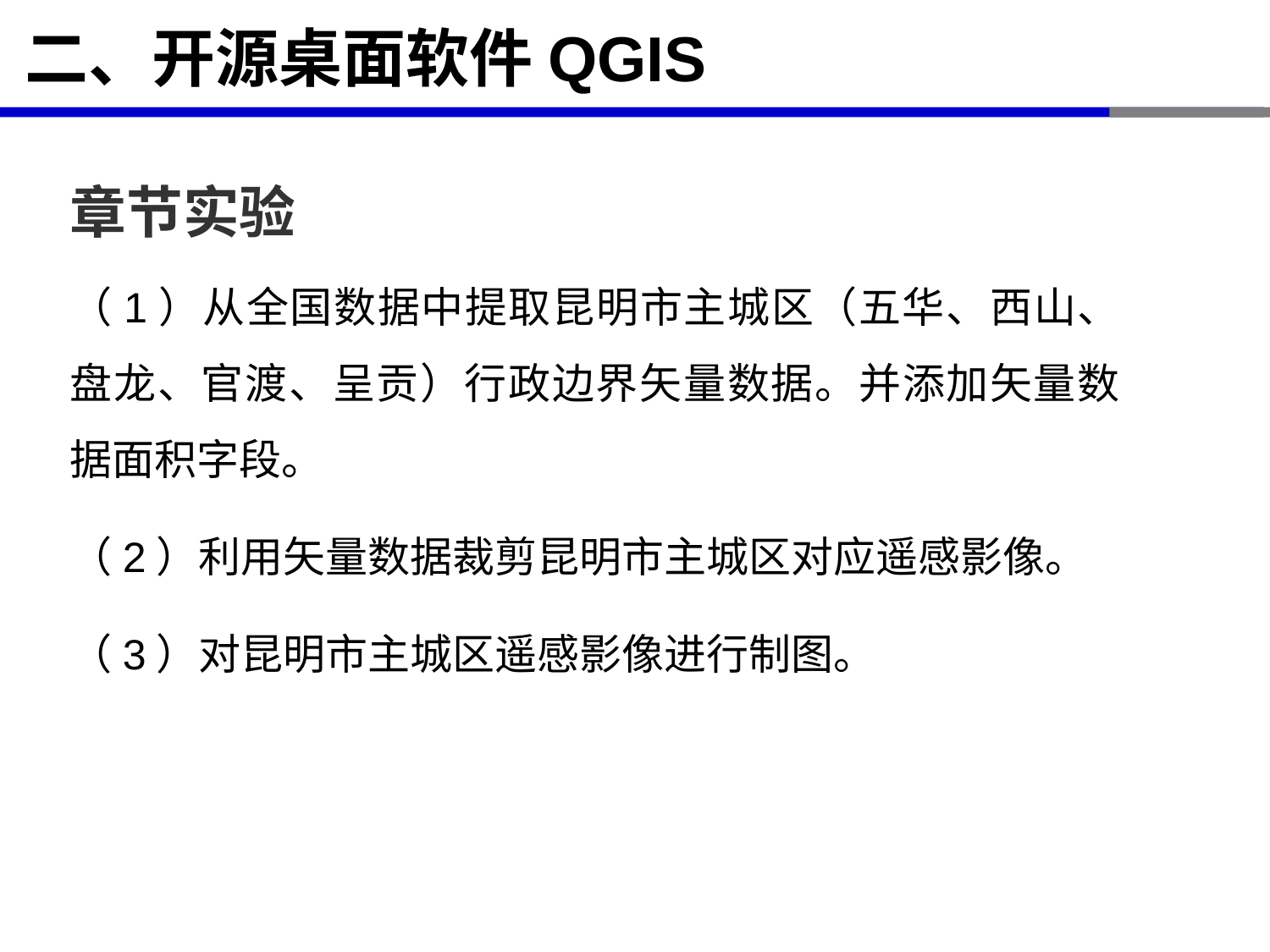

# 二、开源桌面软件QGIS
章节实验
（1）从全国数据中提取昆明市主城区（五华、西山、盘龙、官渡、呈贡）行政边界矢量数据。并添加矢量数据面积字段。
（2）利用矢量数据裁剪昆明市主城区对应遥感影像。
（3）对昆明市主城区遥感影像进行制图。